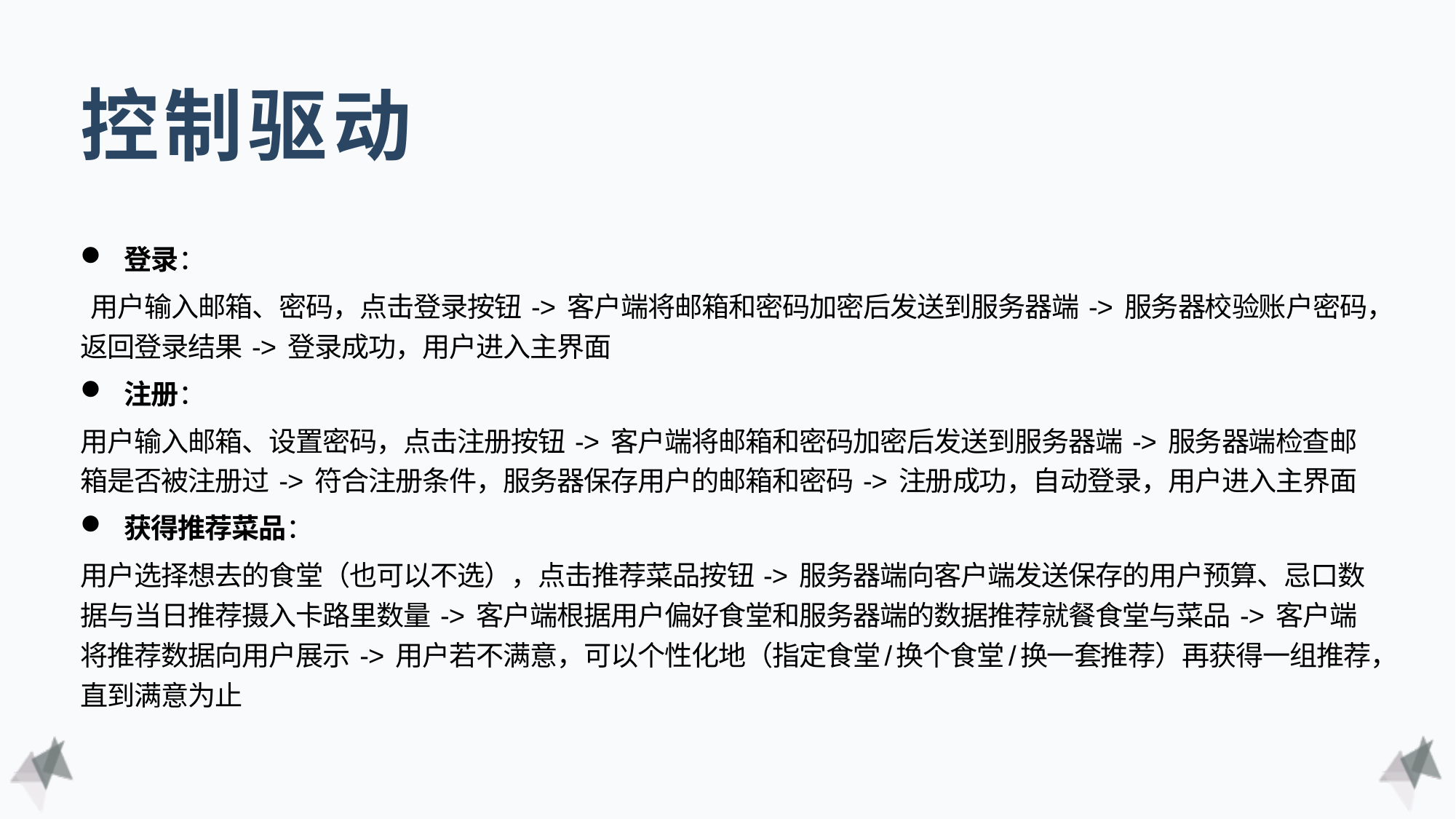

控制驱动
登录：
 用户输入邮箱、密码，点击登录按钮 -> 客户端将邮箱和密码加密后发送到服务器端 -> 服务器校验账户密码，返回登录结果 -> 登录成功，用户进入主界面
注册：
用户输入邮箱、设置密码，点击注册按钮 -> 客户端将邮箱和密码加密后发送到服务器端 -> 服务器端检查邮箱是否被注册过 -> 符合注册条件，服务器保存用户的邮箱和密码 -> 注册成功，自动登录，用户进入主界面
获得推荐菜品：
用户选择想去的食堂（也可以不选），点击推荐菜品按钮 -> 服务器端向客户端发送保存的用户预算、忌口数据与当日推荐摄入卡路里数量 -> 客户端根据用户偏好食堂和服务器端的数据推荐就餐食堂与菜品 -> 客户端将推荐数据向用户展示 -> 用户若不满意，可以个性化地（指定食堂/换个食堂/换一套推荐）再获得一组推荐，直到满意为止